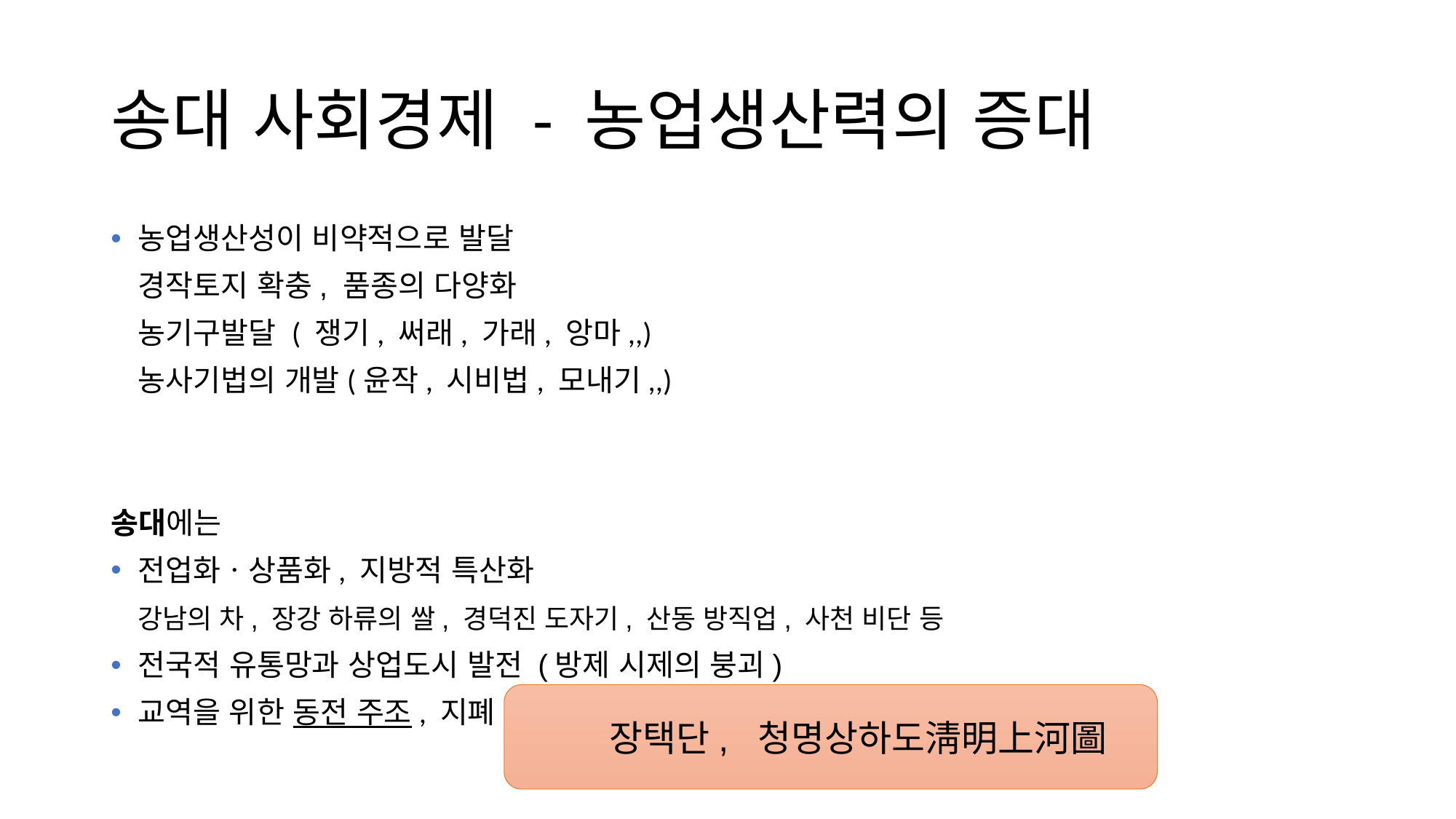

# 송대 사회경제 - 농업생산력의 증대
농업생산성이 비약적으로 발달
			경작토지 확충, 품종의 다양화
			농기구발달 ( 쟁기, 써래, 가래, 앙마,,)
			농사기법의 개발(윤작, 시비법, 모내기,,)

송대에는
전업화ㆍ상품화, 지방적 특산화
 		강남의 차, 장강 하류의 쌀, 경덕진 도자기, 산동 방직업, 사천 비단 등
전국적 유통망과 상업도시 발전 (방제 시제의 붕괴)
교역을 위한 동전 주조, 지폐(교자) 사용

장택단,  청명상하도淸明上河圖